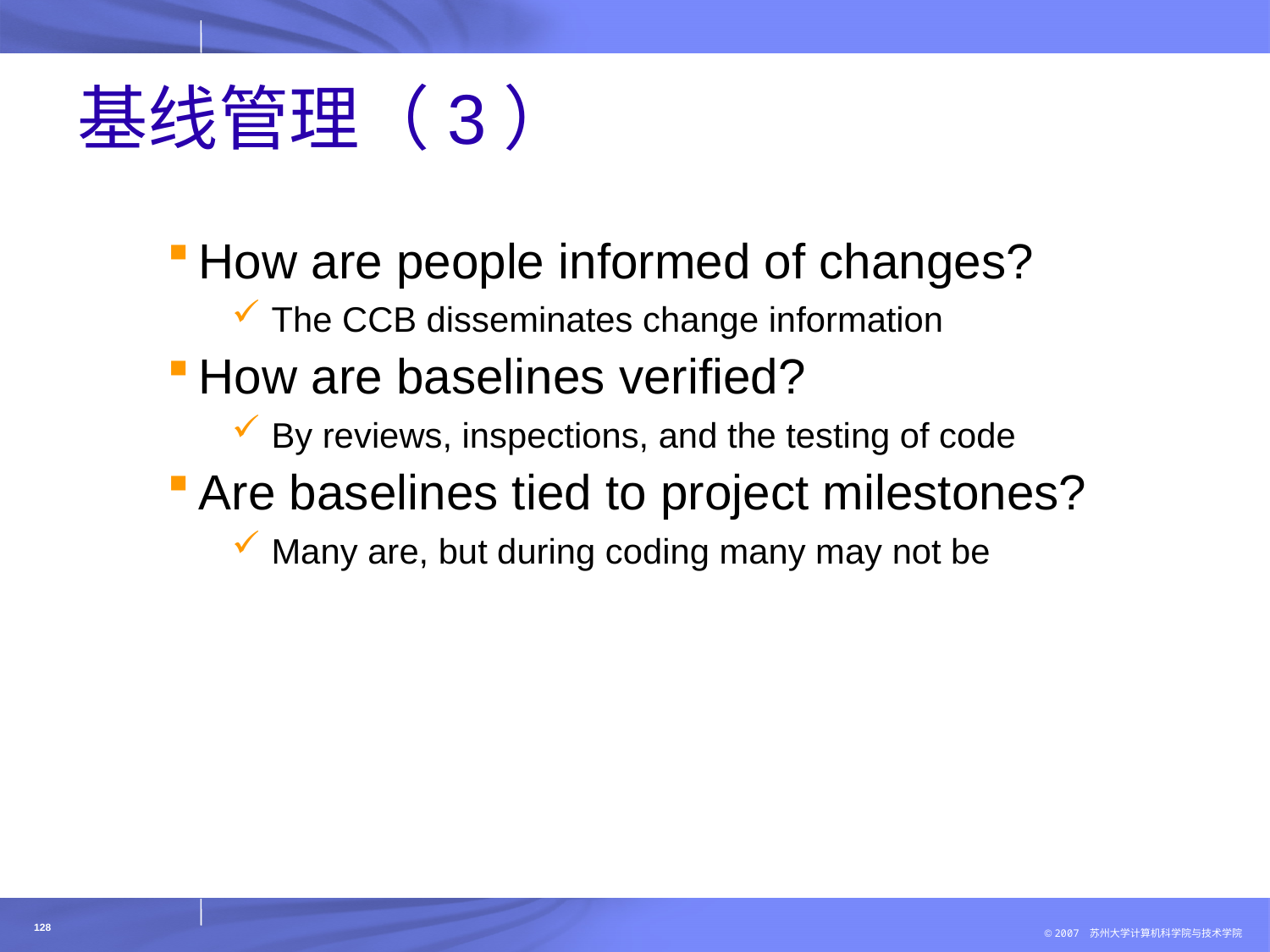

# 基线管理（3）
How are people informed of changes?
The CCB disseminates change information
How are baselines verified?
By reviews, inspections, and the testing of code
Are baselines tied to project milestones?
Many are, but during coding many may not be
128